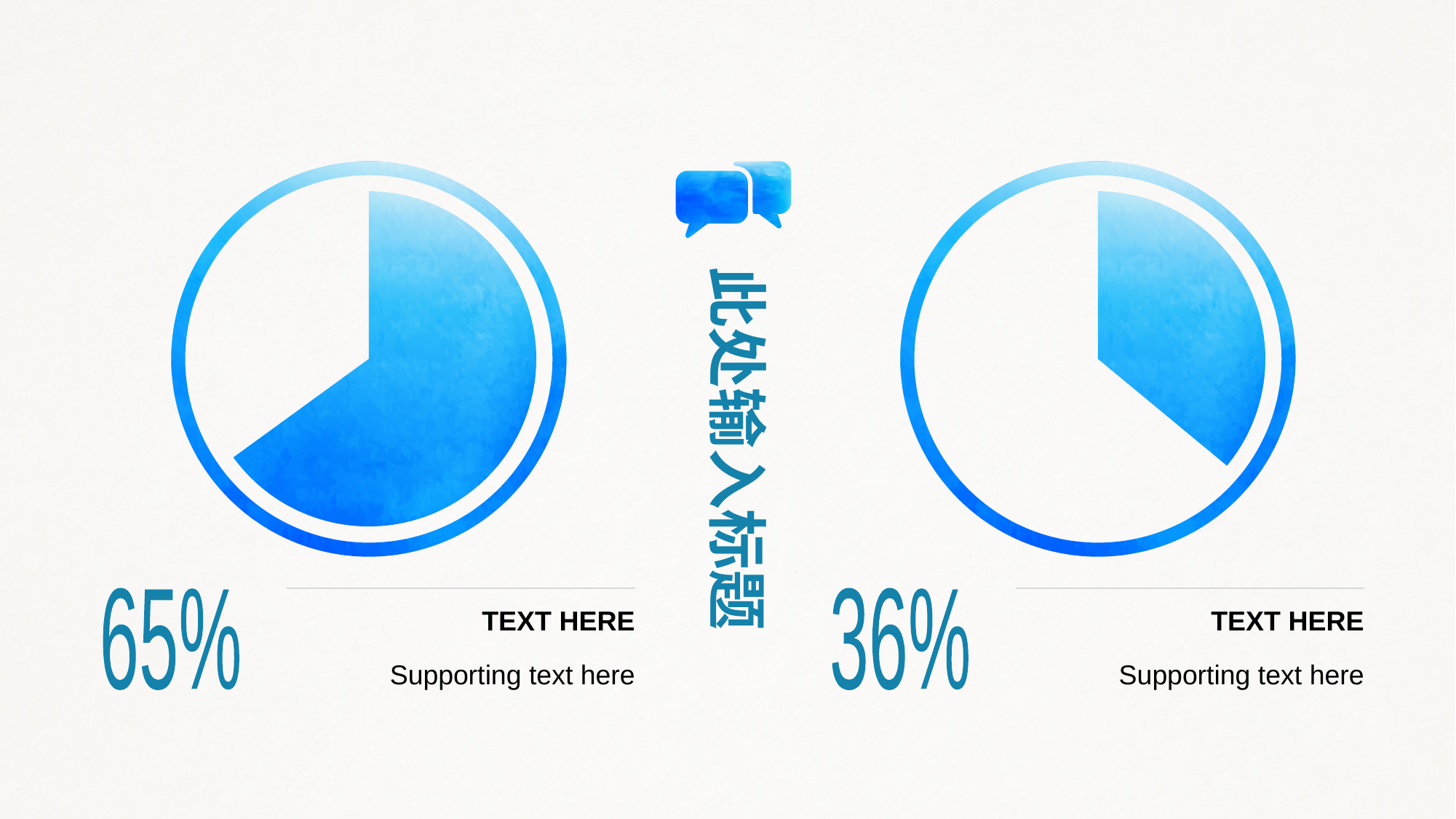

此处输入标题

65%
TEXT HERE
Supporting text here
36%
TEXT HERE
Supporting text here